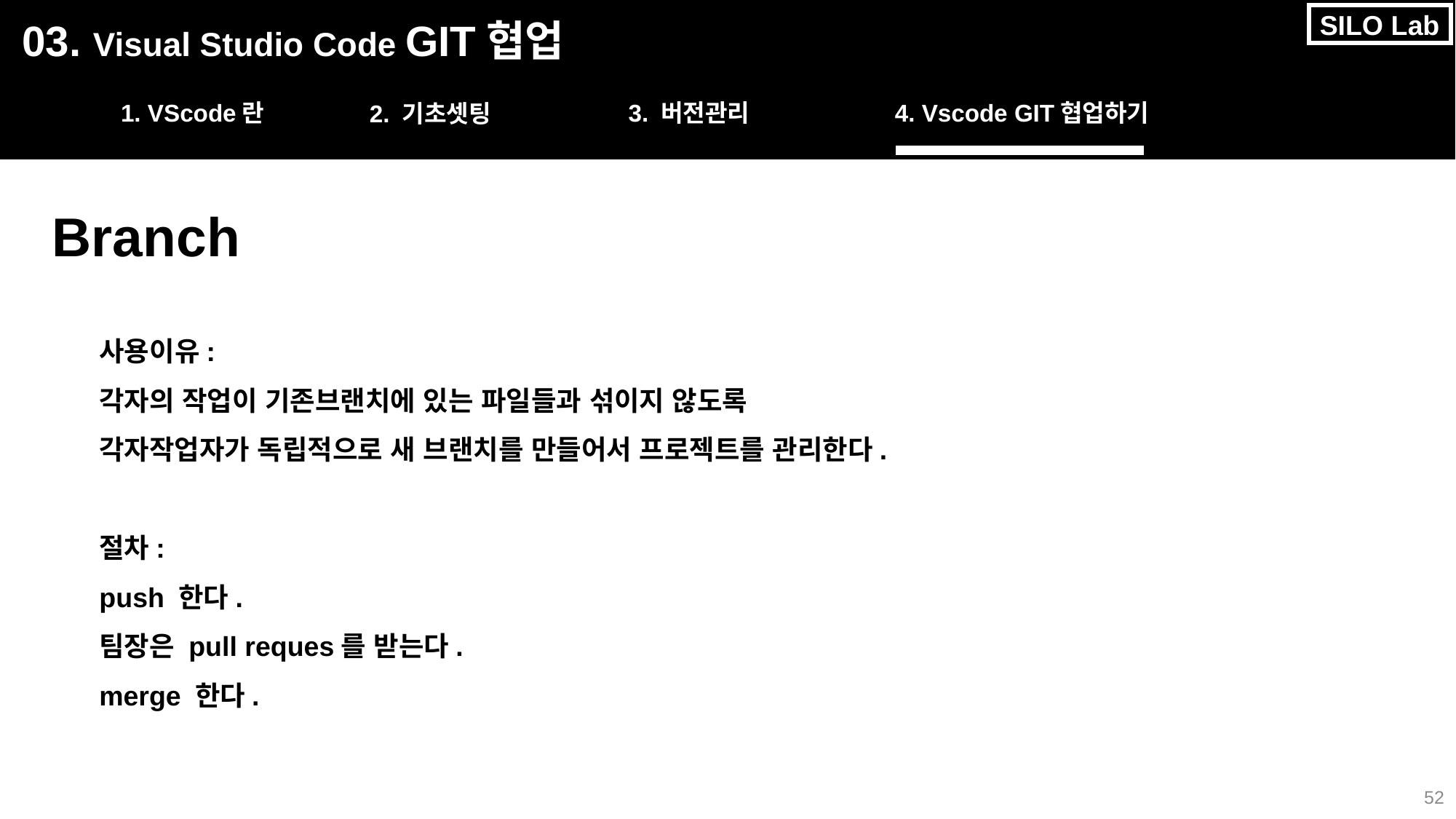

SILO Lab
03. Visual Studio Code GIT협업
1. VScode란
3. 버전관리
4. Vscode GIT협업하기
2. 기초셋팅
Branch
사용이유:
각자의 작업이 기존브랜치에 있는 파일들과 섞이지 않도록
각자작업자가 독립적으로 새 브랜치를 만들어서 프로젝트를 관리한다.

절차:
push 한다.
팀장은 pull reques를 받는다.
merge 한다.
52